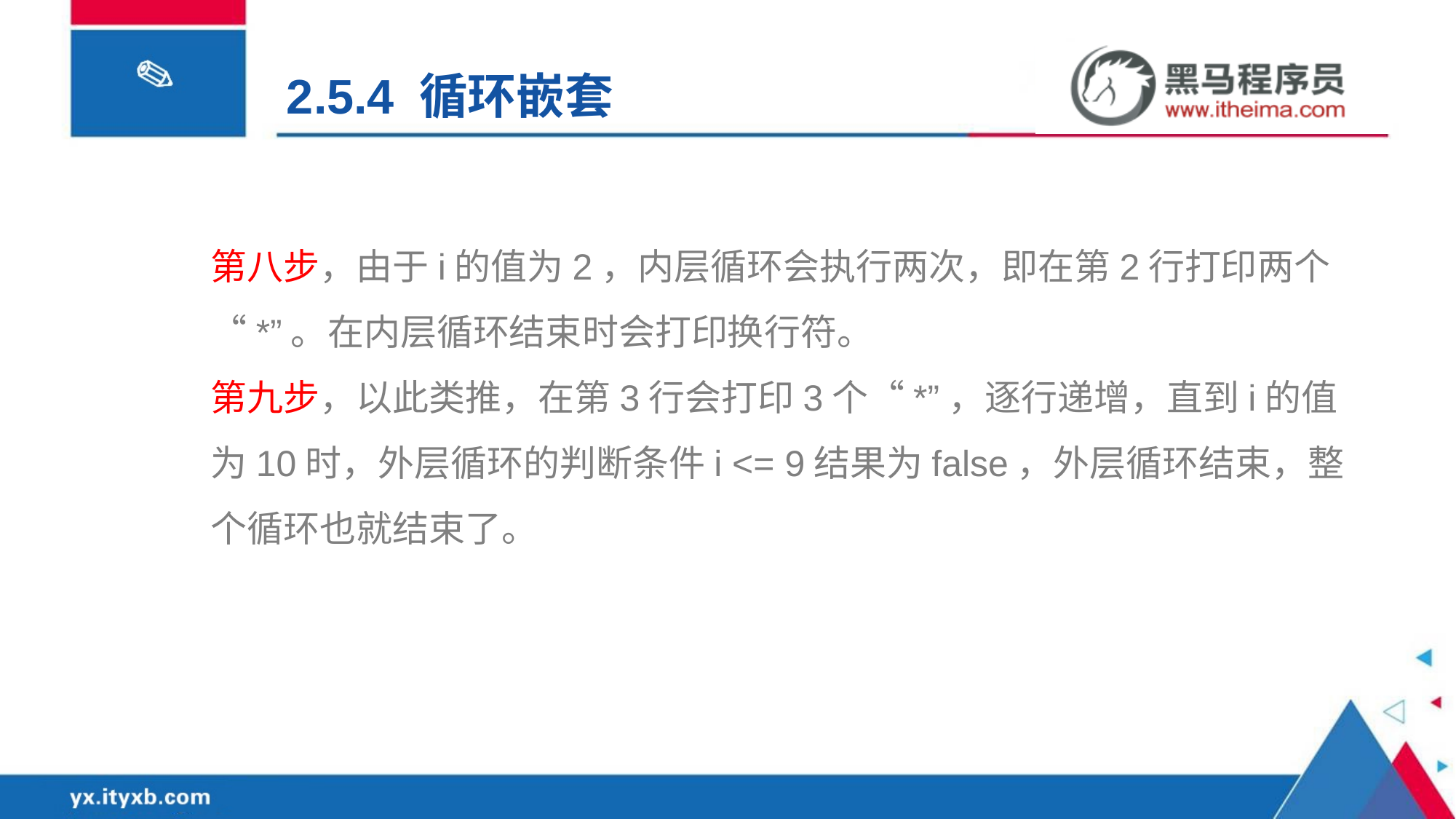

2.5.4 循环嵌套

第八步，由于i的值为2，内层循环会执行两次，即在第2行打印两个“*”。在内层循环结束时会打印换行符。
第九步，以此类推，在第3行会打印3个“*”，逐行递增，直到i的值为10时，外层循环的判断条件i <= 9结果为false，外层循环结束，整个循环也就结束了。